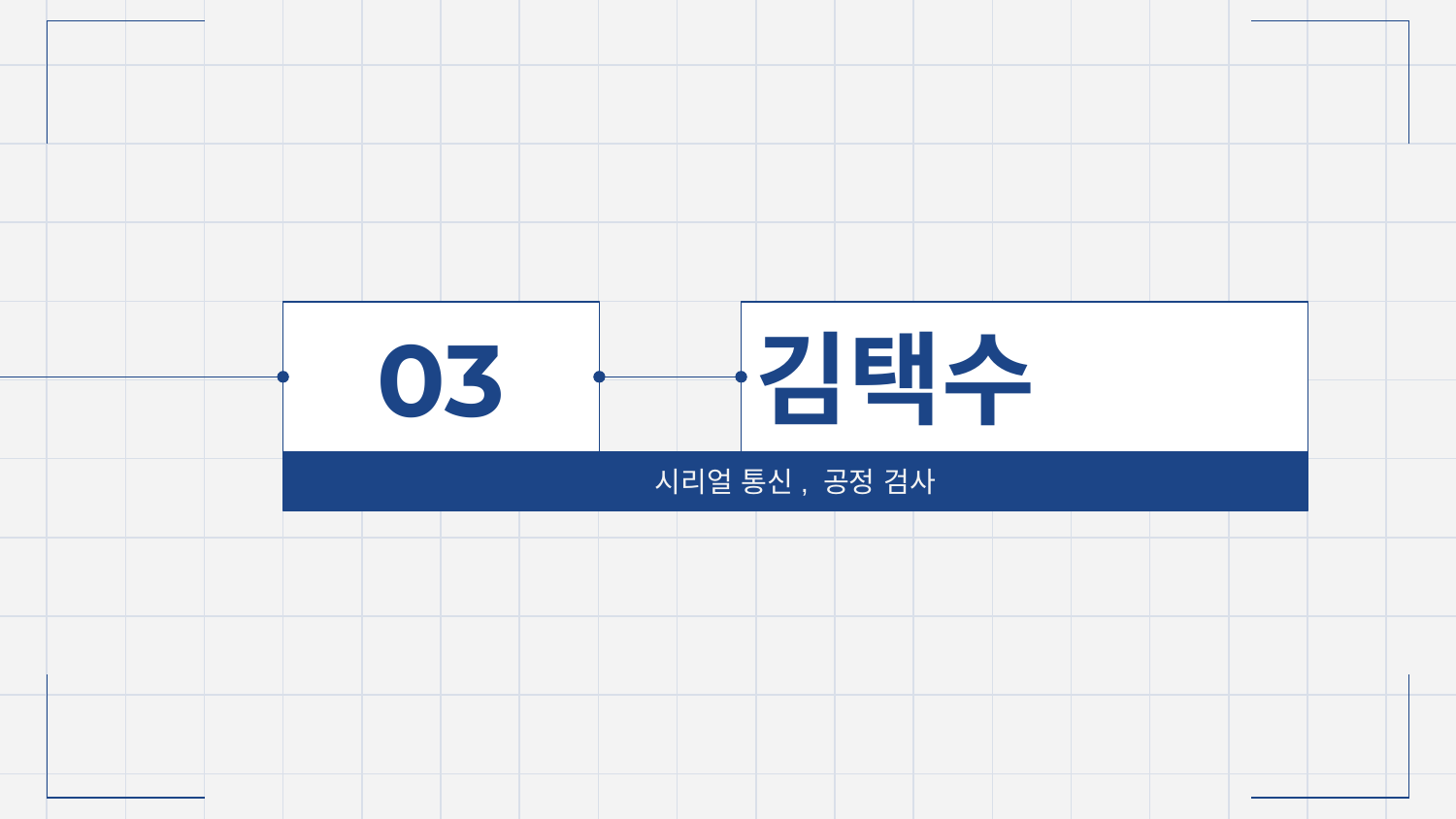

03
# 김택수
시리얼 통신, 공정 검사